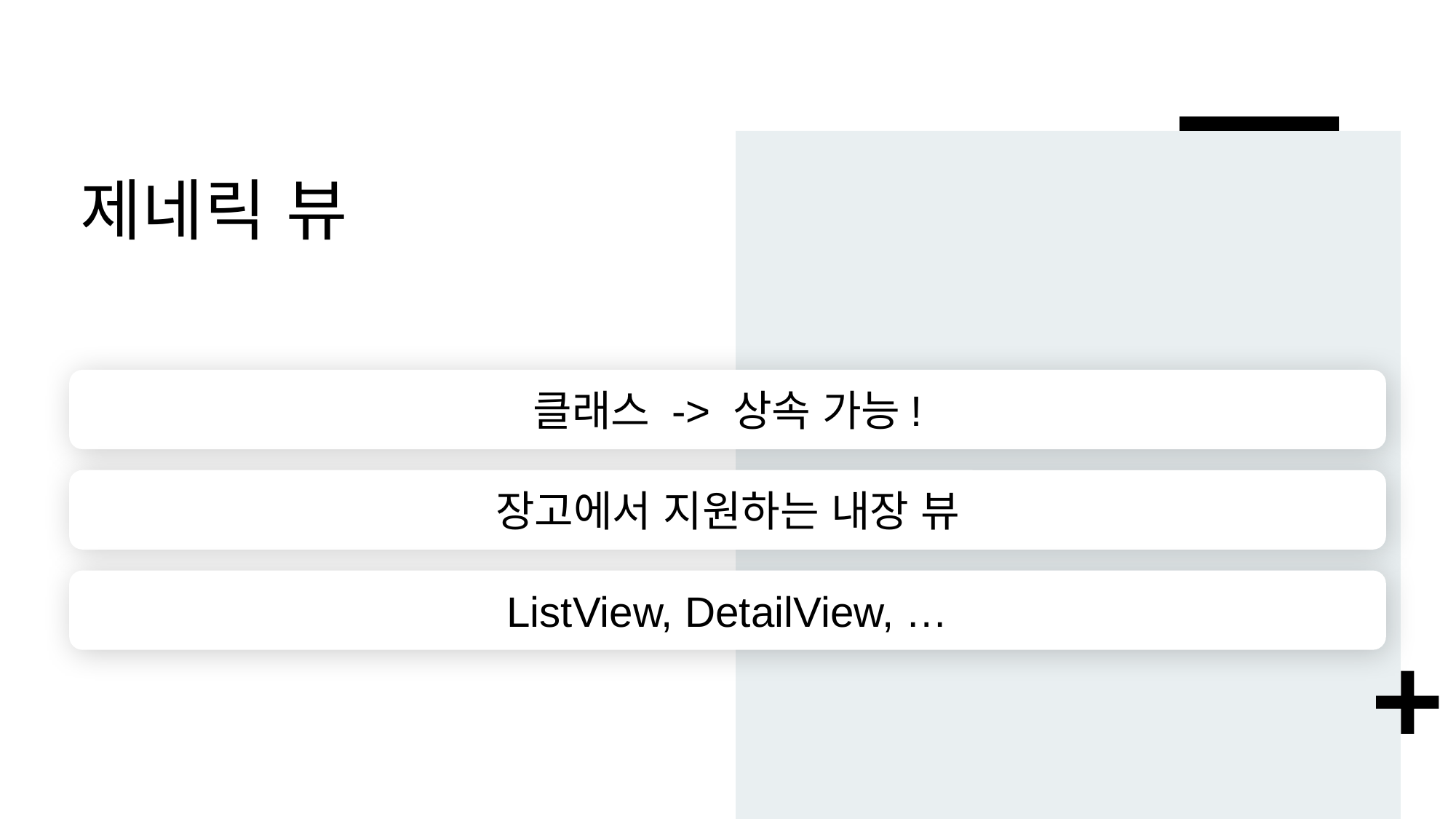

# 제네릭 뷰
클래스 -> 상속 가능!
장고에서 지원하는 내장 뷰
ListView, DetailView, …